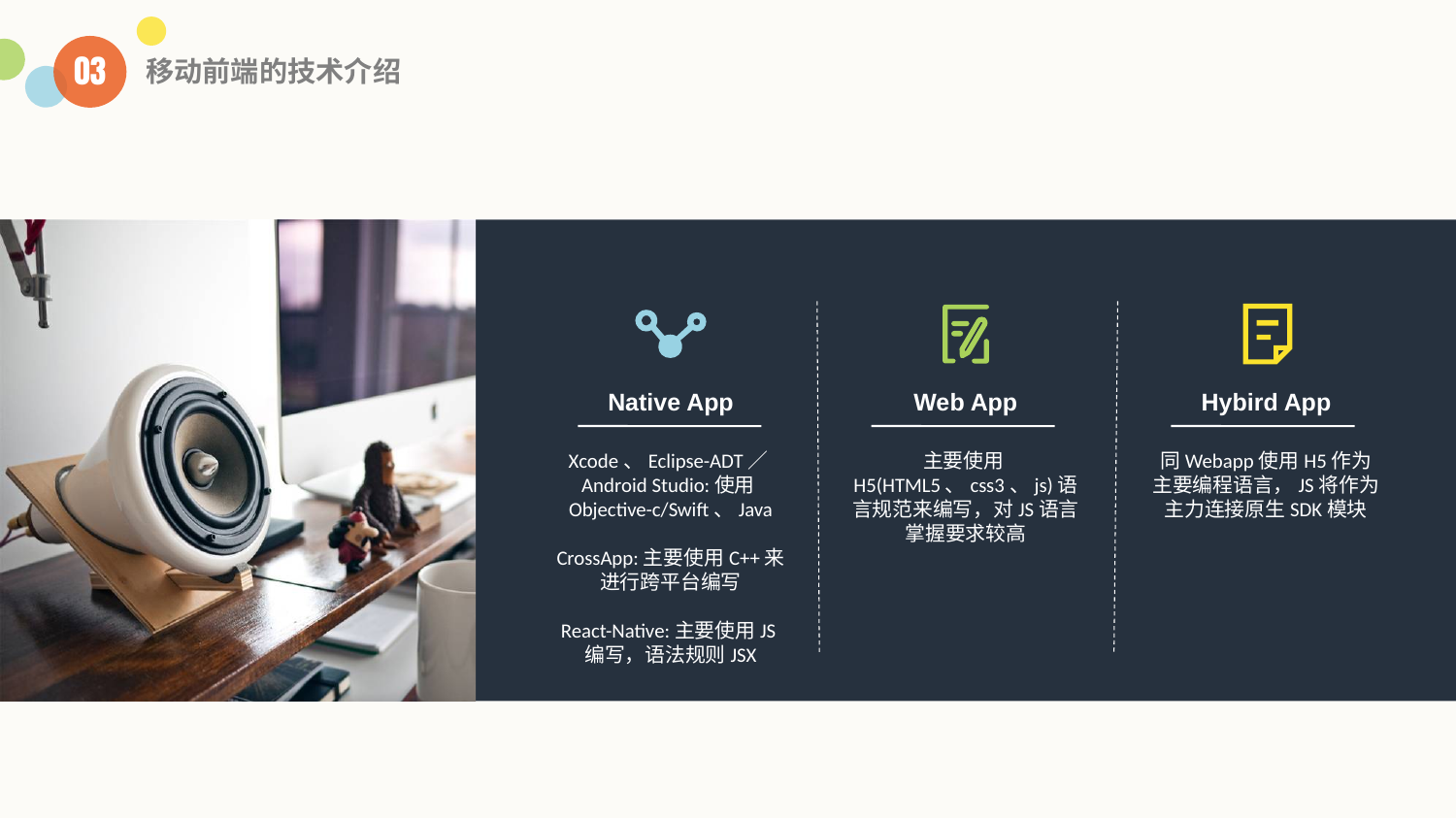

03
移动前端的技术介绍

Native App
Web App
Hybird App

Xcode、Eclipse-ADT／Android Studio:使用Objective-c/Swift、Java

CrossApp:主要使用C++来进行跨平台编写

React-Native:主要使用JS编写，语法规则JSX
主要使用H5(HTML5、css3、js)语言规范来编写，对JS语言掌握要求较高
同Webapp使用H5作为主要编程语言，JS将作为主力连接原生SDK模块